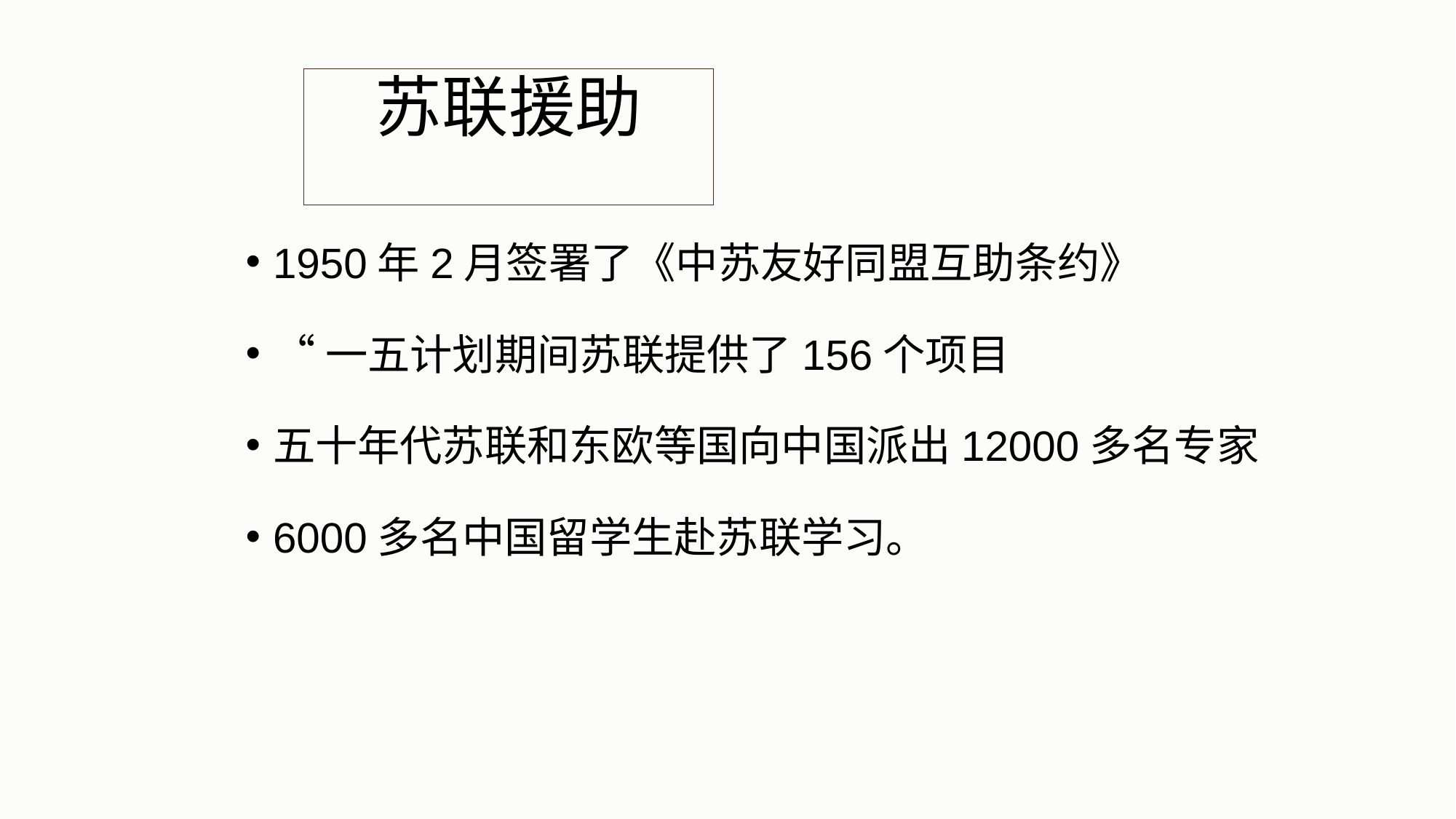

# 苏联援助
1950年2月签署了《中苏友好同盟互助条约》
“一五计划期间苏联提供了156个项目
五十年代苏联和东欧等国向中国派出12000多名专家
6000多名中国留学生赴苏联学习。